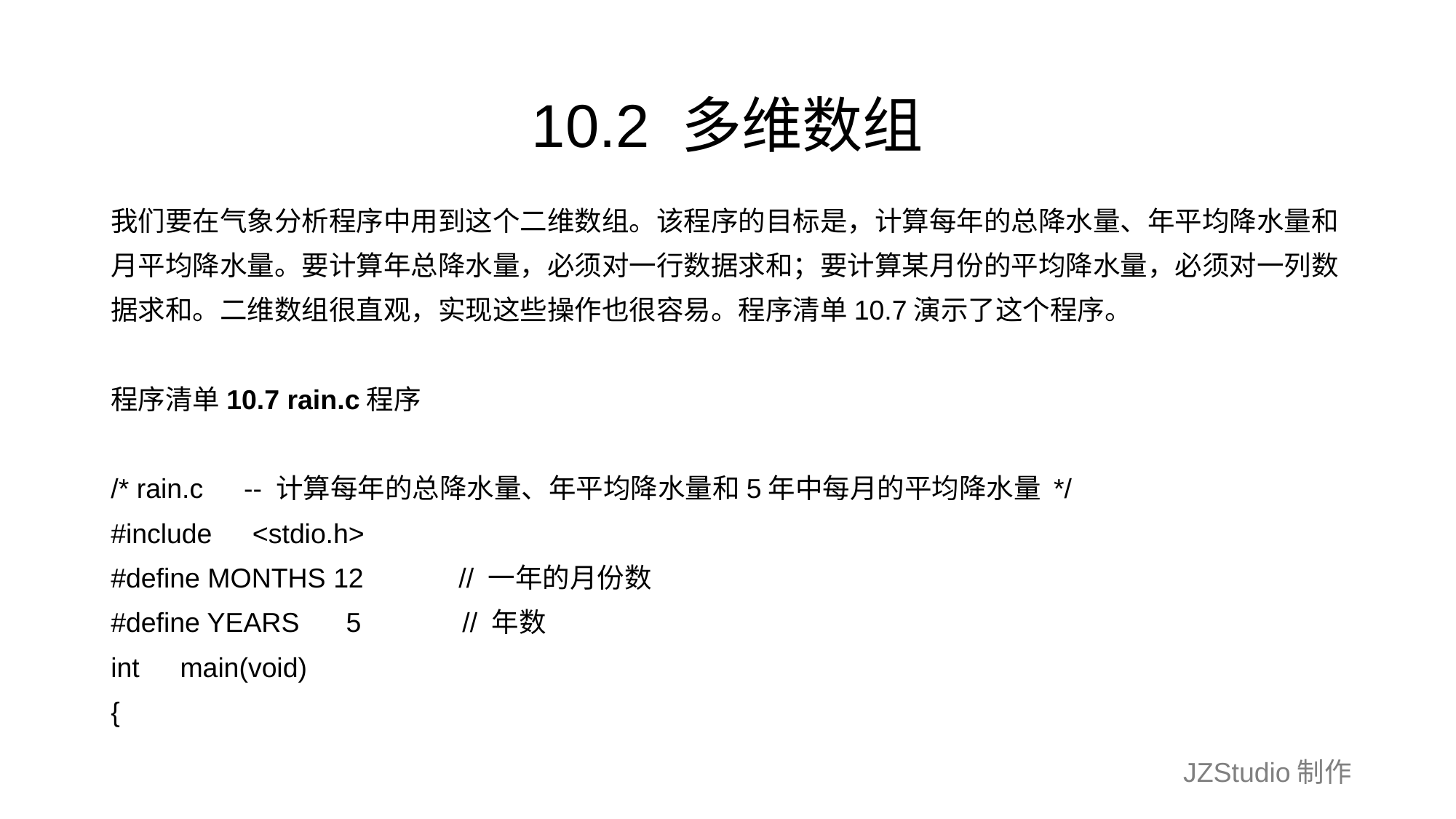

# 10.2 多维数组
我们要在气象分析程序中用到这个二维数组。该程序的目标是，计算每年的总降水量、年平均降水量和
月平均降水量。要计算年总降水量，必须对一行数据求和；要计算某月份的平均降水量，必须对一列数
据求和。二维数组很直观，实现这些操作也很容易。程序清单10.7演示了这个程序。

程序清单10.7 rain.c程序

/* rain.c　-- 计算每年的总降水量、年平均降水量和5年中每月的平均降水量 */
#include　<stdio.h>
#define MONTHS 12　　　// 一年的月份数
#define YEARS　 5　　　 // 年数
int　main(void)
{